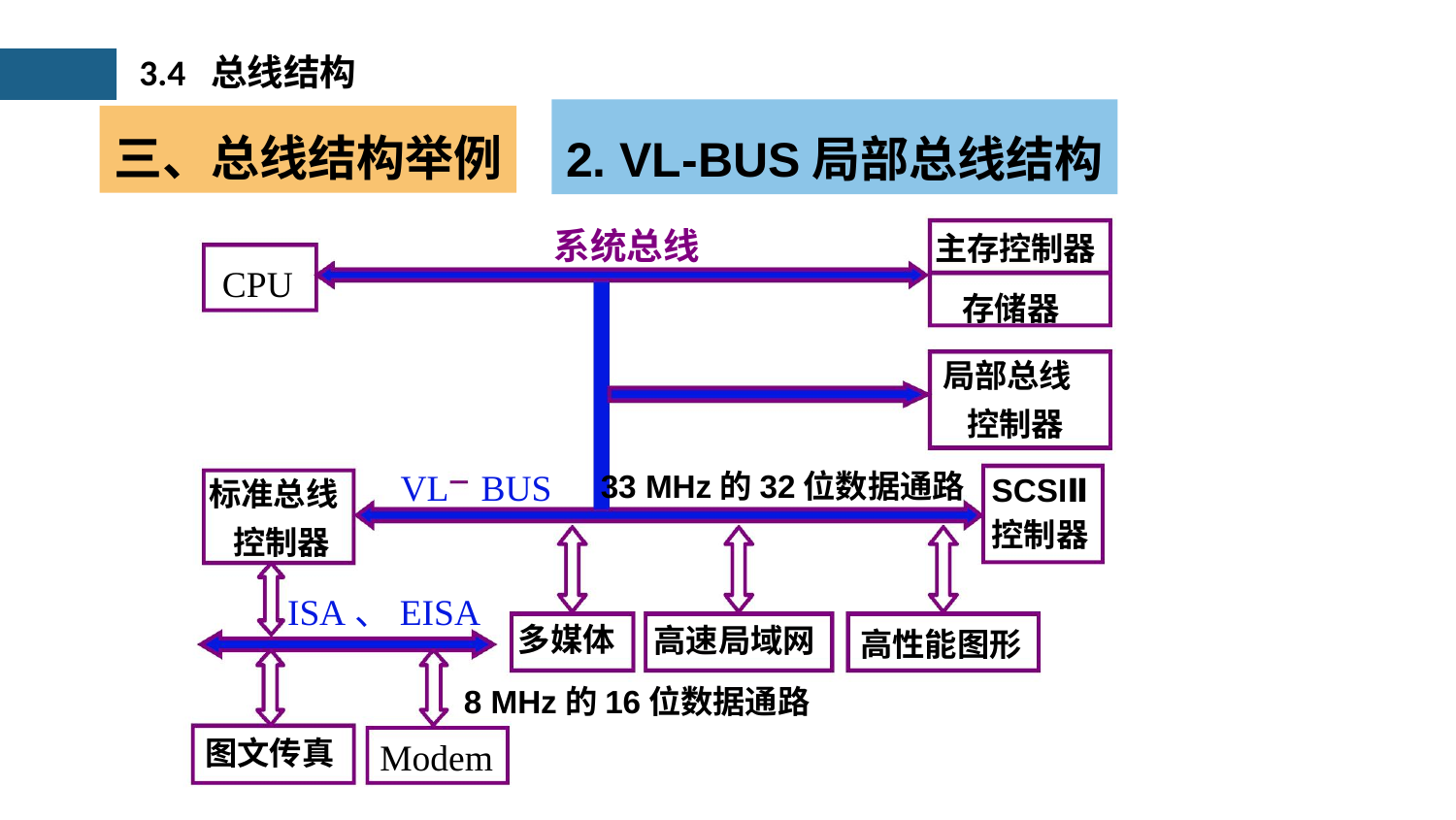

3.4  总线结构
2. VL-BUS局部总线结构
三、总线结构举例
系统总线

主存控制器
CPU
存储器
局部总线
控制器
VL BUS
33 MHz的32位数据通路
SCSIⅡ
控制器
标准总线
控制器
ISA、EISA
高性能图形
多媒体
高速局域网
8 MHz的16位数据通路
Modem
图文传真